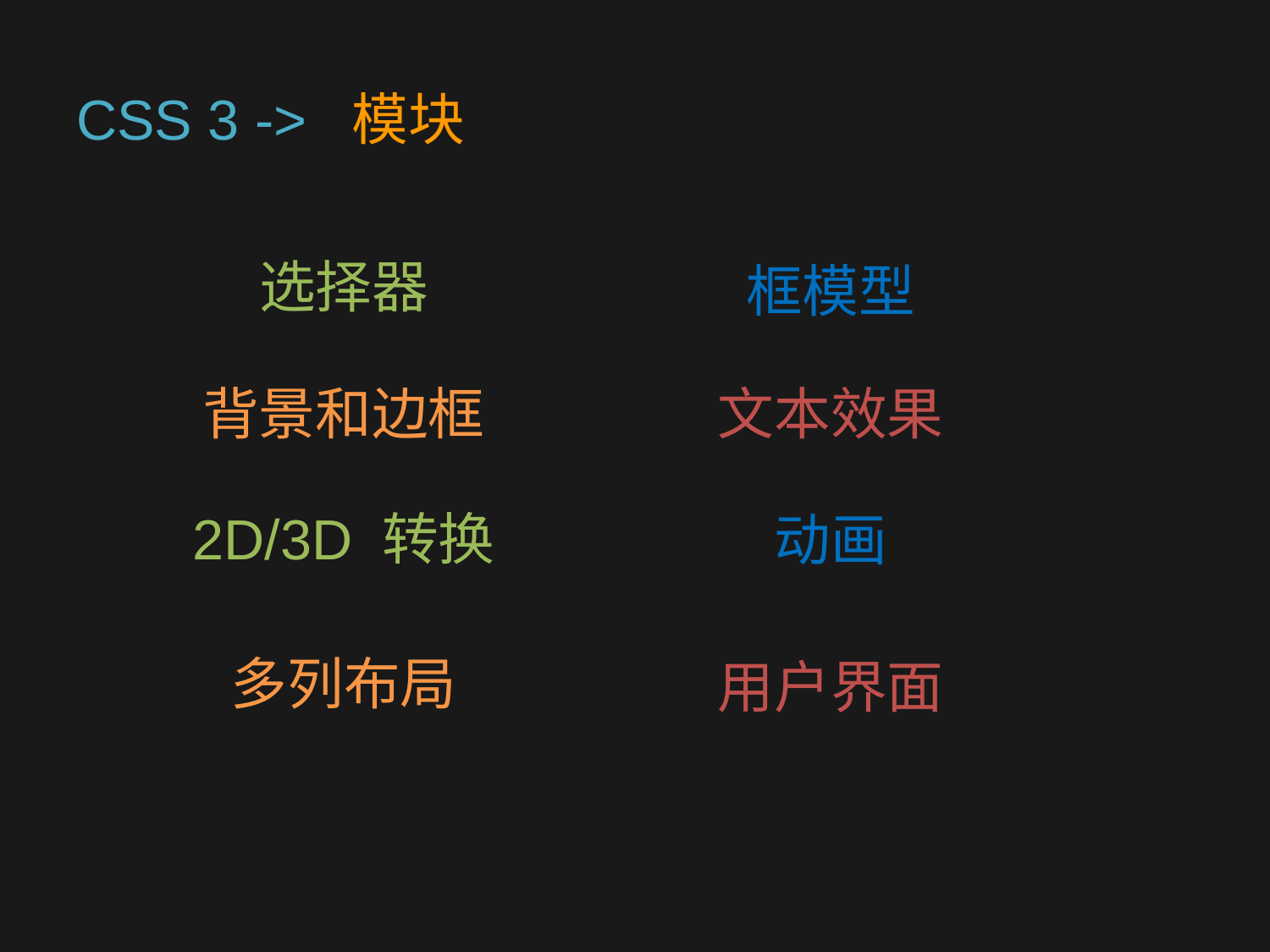

# CSS 3 ->  模块
选择器
框模型
背景和边框
文本效果
2D/3D 转换
动画
多列布局
用户界面